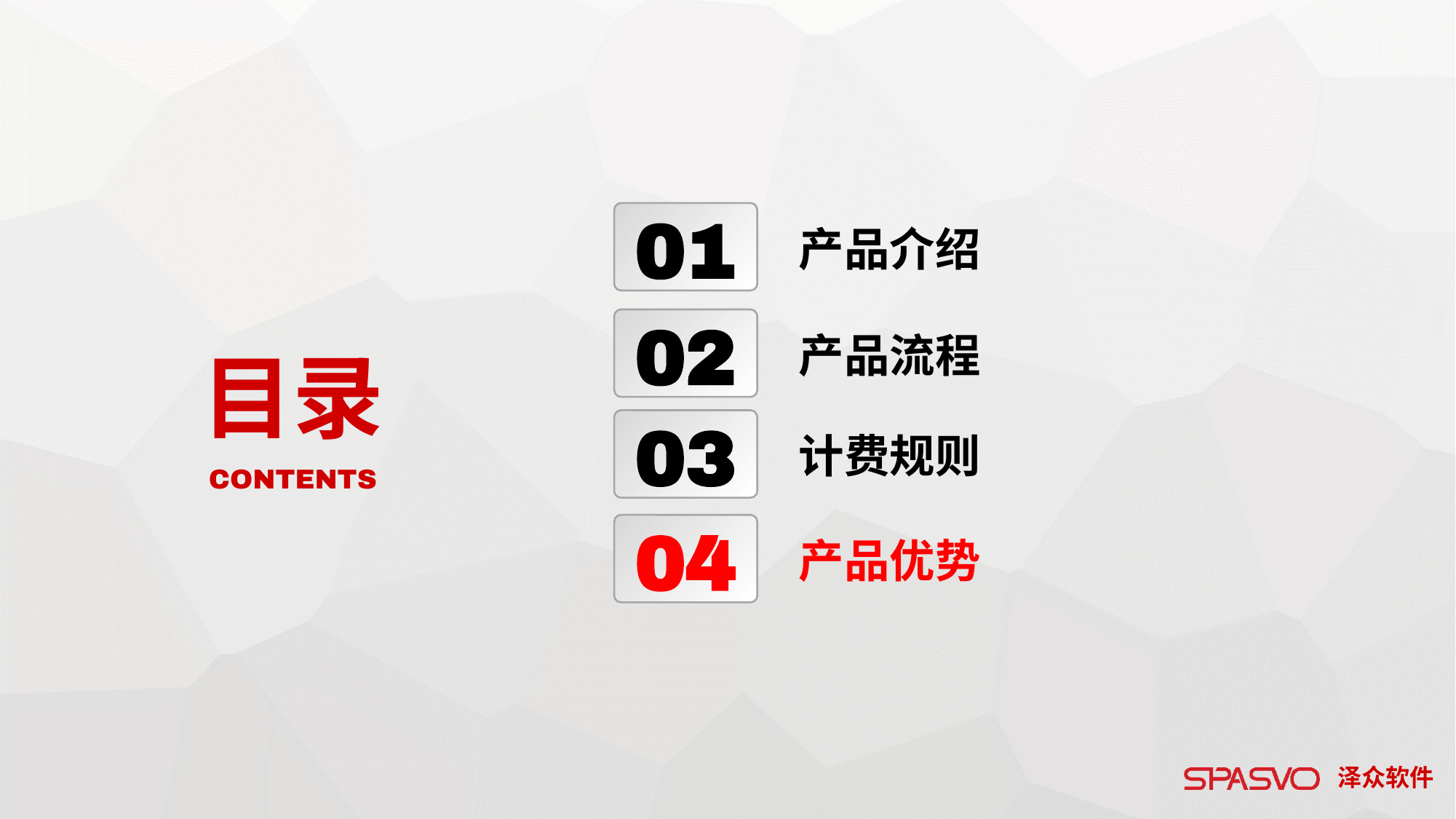

01

产品介绍
02

产品流程
目录
03

计费规则
CONTENTS
04

产品优势